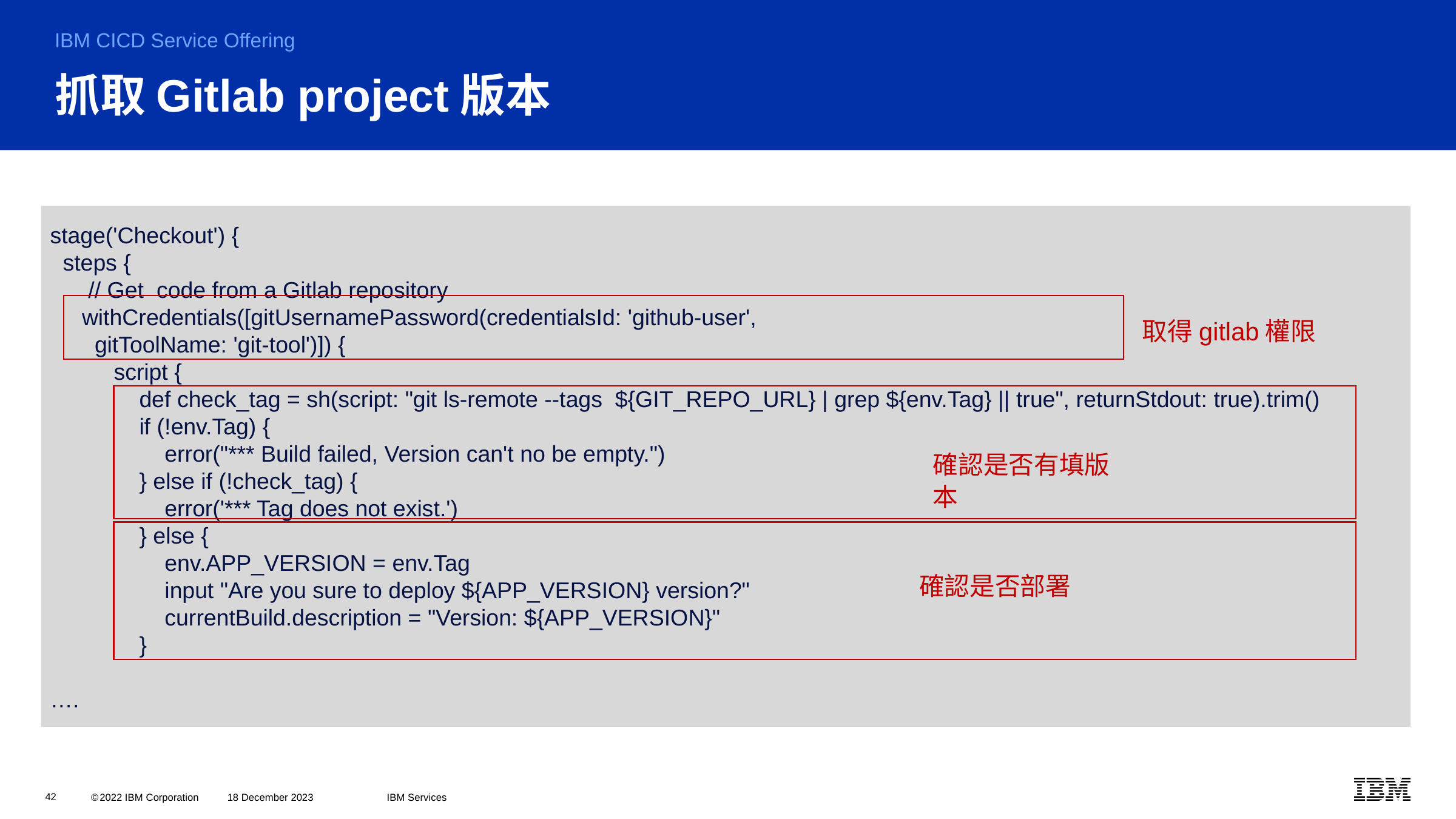

IBM CICD Service Offering
# 抓取Gitlab project版本

stage('Checkout') {
  steps {
      // Get  code from a Gitlab repository
     withCredentials([gitUsernamePassword(credentialsId: 'github-user',
       gitToolName: 'git-tool')]) {
          script {
              def check_tag = sh(script: "git ls-remote --tags  ${GIT_REPO_URL} | grep ${env.Tag} || true", returnStdout: true).trim()
              if (!env.Tag) {
                  error("*** Build failed, Version can't no be empty.")
              } else if (!check_tag) {
                  error('*** Tag does not exist.')
              } else {
                  env.APP_VERSION = env.Tag
                  input "Are you sure to deploy ${APP_VERSION} version?"
                  currentBuild.description = "Version: ${APP_VERSION}"
              }

….

取得gitlab權限

確認是否有填版本

確認是否部署